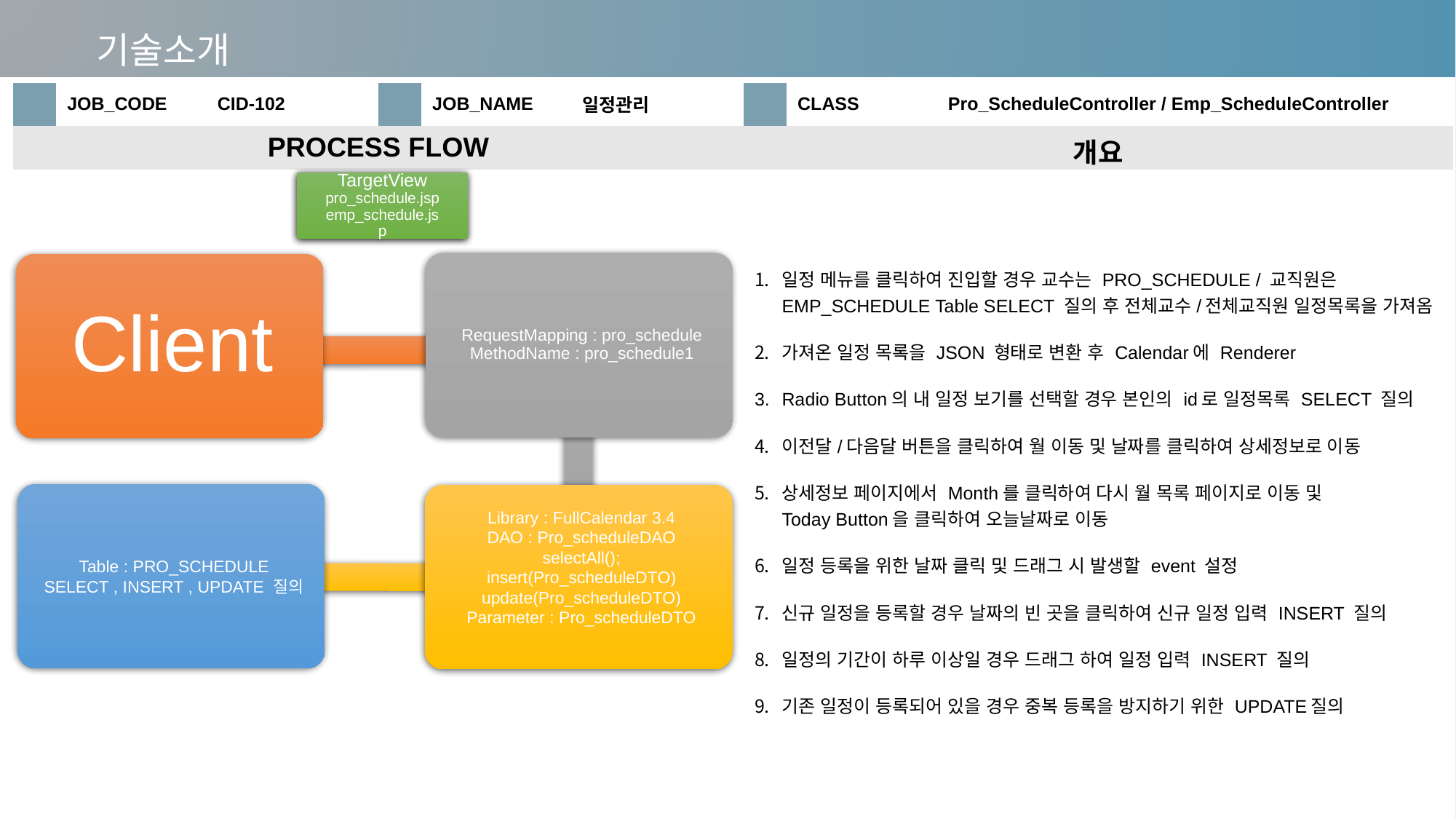

기술소개

|  | JOB\_CODE | CID-102 |  | JOB\_NAME | 일정관리 |  | CLASS | Pro\_ScheduleController / Emp\_ScheduleController |
| --- | --- | --- | --- | --- | --- | --- | --- | --- |
| PROCESS FLOW |  |  |  |  |  | 개요 |  |  |
|  |  |  |  |  |  | 일정 메뉴를 클릭하여 진입할 경우 교수는 PRO\_SCHEDULE / 교직원은 EMP\_SCHEDULE Table SELECT 질의 후 전체교수/전체교직원 일정목록을 가져옴 가져온 일정 목록을 JSON 형태로 변환 후 Calendar에 Renderer Radio Button의 내 일정 보기를 선택할 경우 본인의 id로 일정목록 SELECT 질의 이전달/다음달 버튼을 클릭하여 월 이동 및 날짜를 클릭하여 상세정보로 이동 상세정보 페이지에서 Month를 클릭하여 다시 월 목록 페이지로 이동 및 Today Button을 클릭하여 오늘날짜로 이동 일정 등록을 위한 날짜 클릭 및 드래그 시 발생할 event 설정 신규 일정을 등록할 경우 날짜의 빈 곳을 클릭하여 신규 일정 입력 INSERT 질의 일정의 기간이 하루 이상일 경우 드래그 하여 일정 입력 INSERT 질의 기존 일정이 등록되어 있을 경우 중복 등록을 방지하기 위한 UPDATE질의 |  |  |

TargetView
pro_schedule.jsp
emp_schedule.jsp
Client
RequestMapping : pro_schedule
MethodName : pro_schedule1
Library : FullCalendar 3.4
DAO : Pro_scheduleDAO
selectAll();
insert(Pro_scheduleDTO)
update(Pro_scheduleDTO)
Parameter : Pro_scheduleDTO
Table : PRO_SCHEDULE
SELECT , INSERT , UPDATE 질의